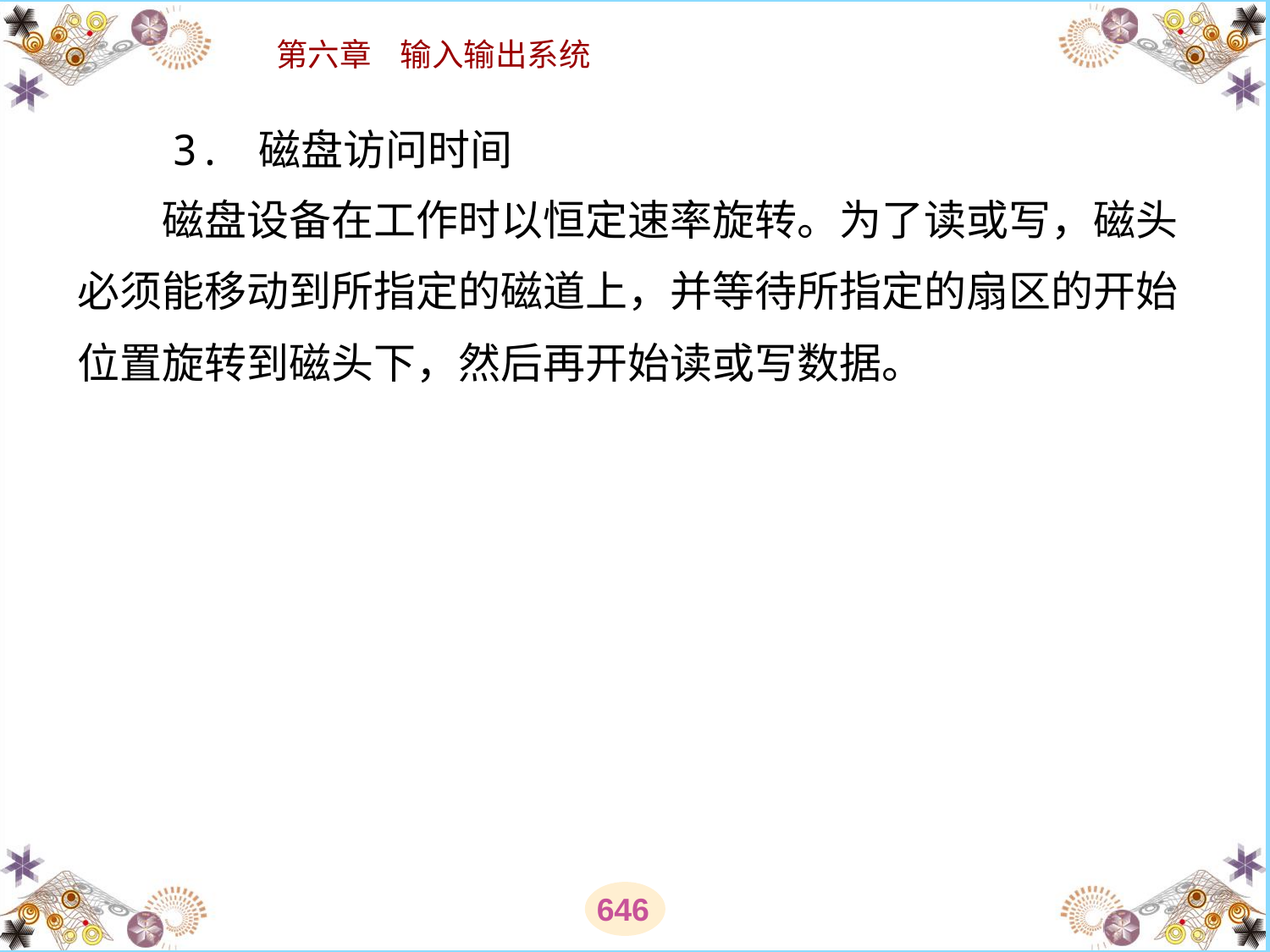

# 3. 磁盘访问时间 　　磁盘设备在工作时以恒定速率旋转。为了读或写，磁头必须能移动到所指定的磁道上，并等待所指定的扇区的开始位置旋转到磁头下，然后再开始读或写数据。